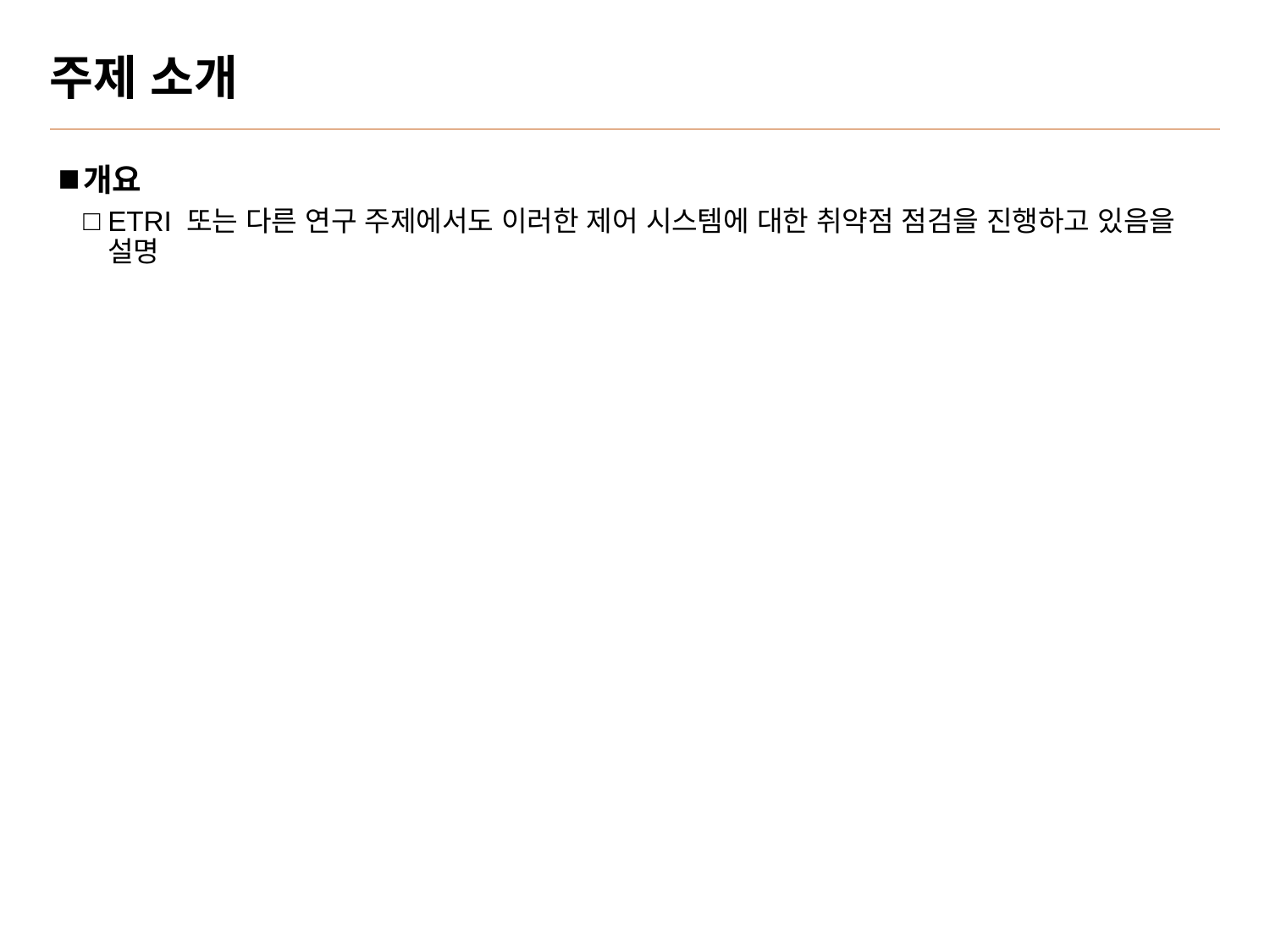

# 주제 소개
개요
ETRI 또는 다른 연구 주제에서도 이러한 제어 시스템에 대한 취약점 점검을 진행하고 있음을 설명